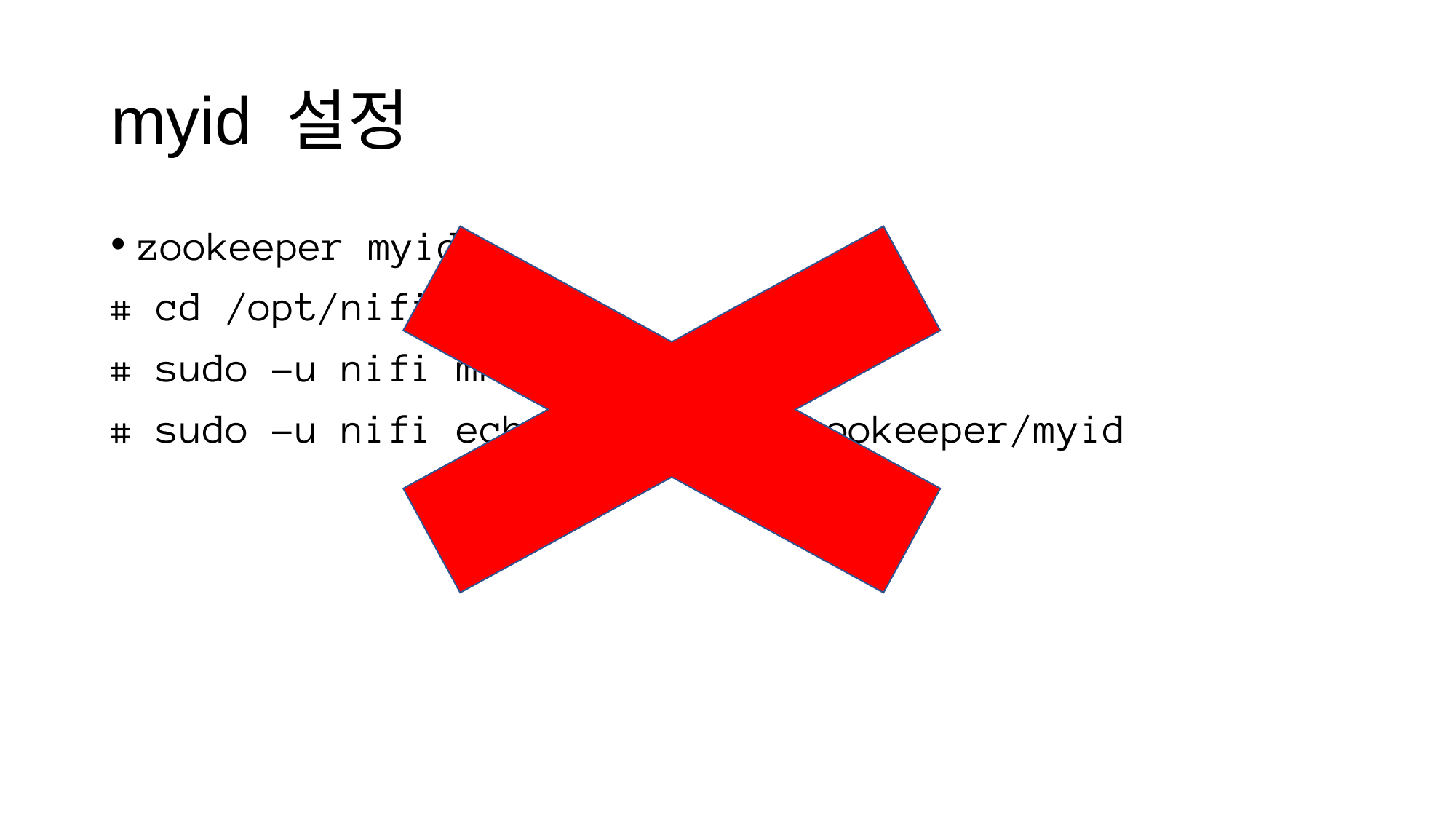

# myid 설정

zookeeper myid
# cd /opt/nifi/state
# sudo -u nifi mkdir zookeeper
# sudo -u nifi echo [1|2|3] > zookeeper/myid